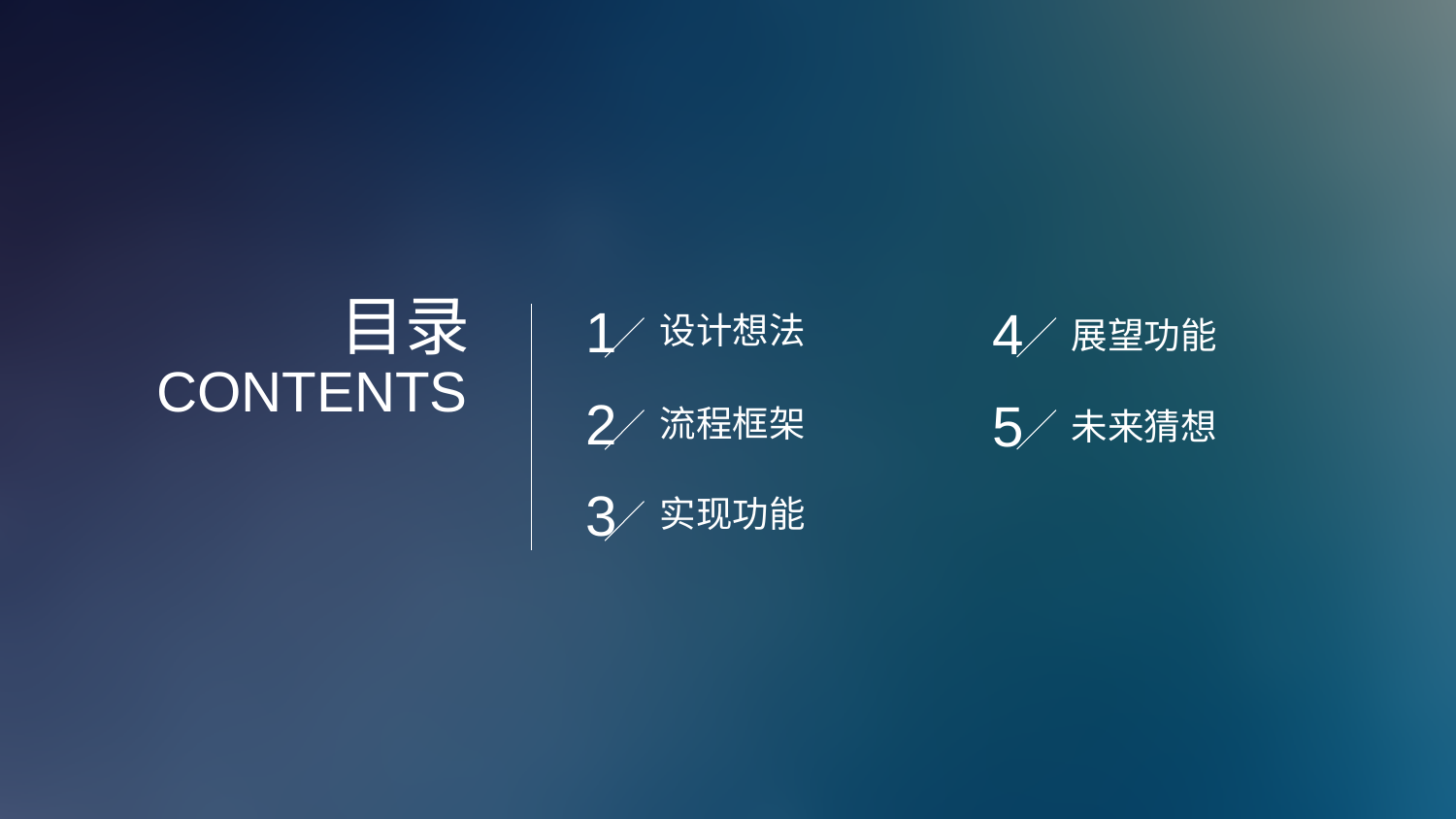

目录
CONTENTS
1
4
设计想法
展望功能
2
5
流程框架
未来猜想
3
实现功能